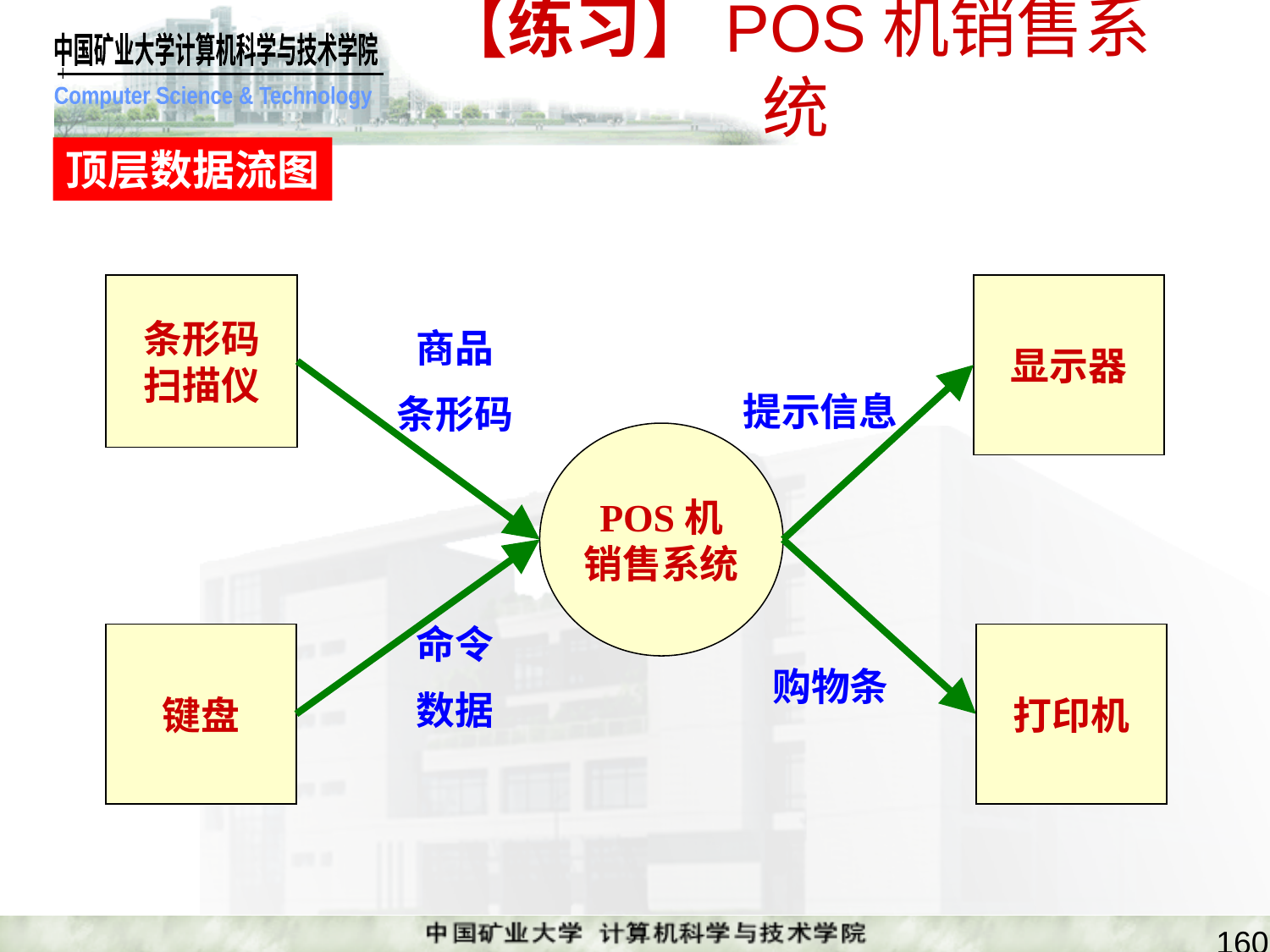

# 【练习】POS机销售系统
顶层数据流图
条形码
扫描仪
显示器
商品
条形码
提示信息
POS机
销售系统
命令
数据
购物条
键盘
打印机
160